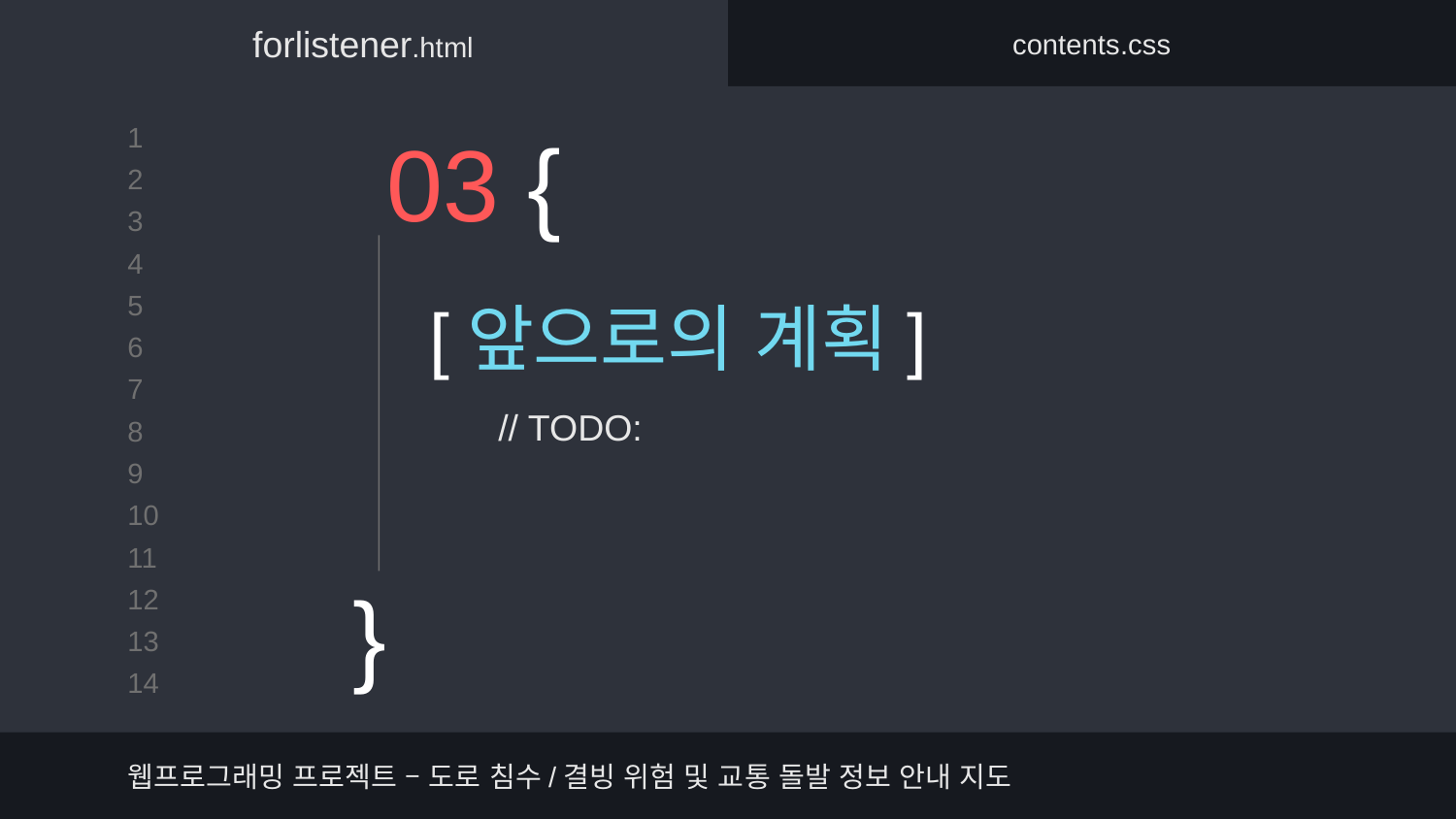

forlistener.html
contents.css
# 03 {
[앞으로의 계획]
// TODO:
}
웹프로그래밍 프로젝트 – 도로 침수/결빙 위험 및 교통 돌발 정보 안내 지도